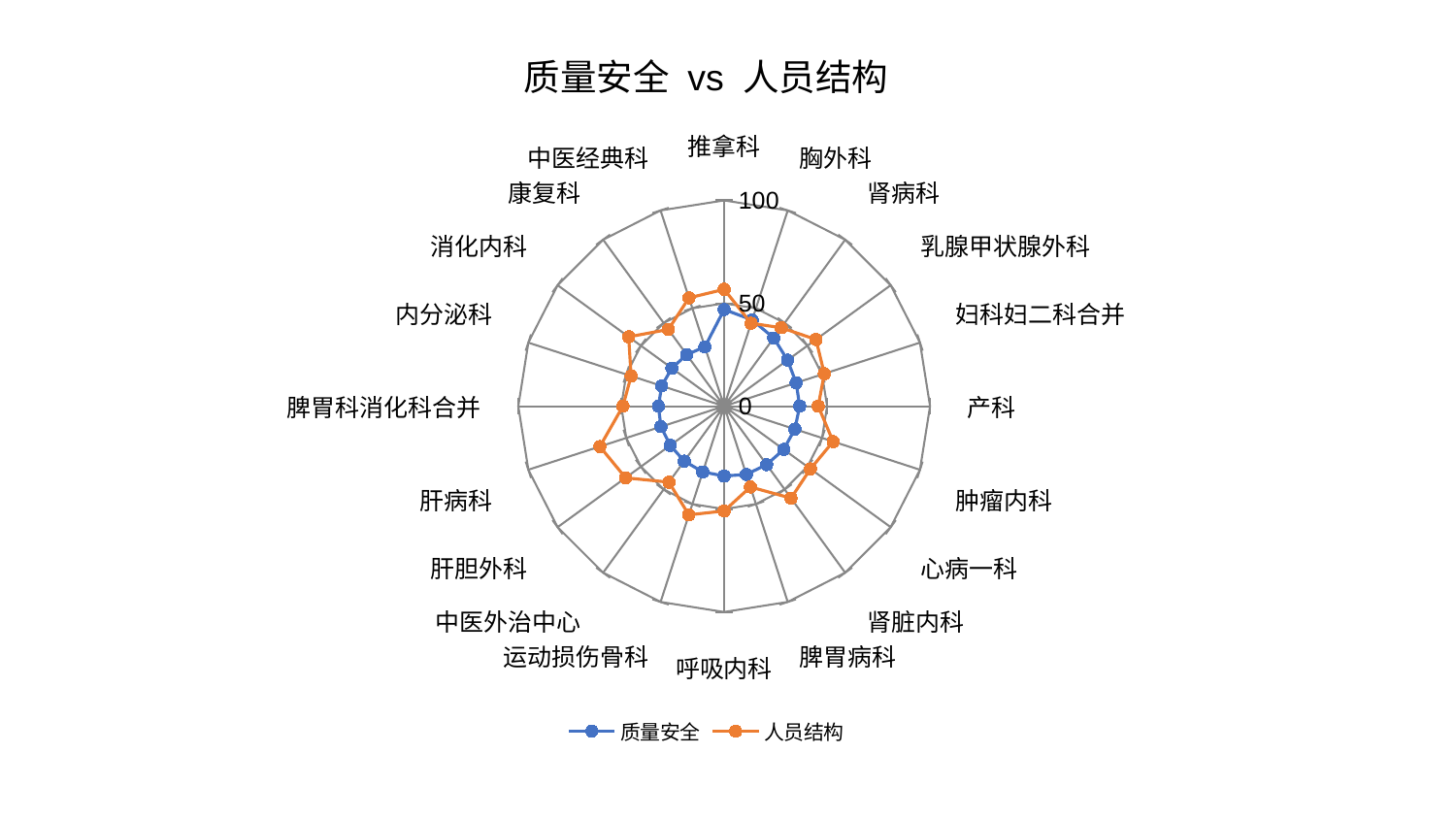

### Chart: 质量安全 vs 人员结构

| Category | 质量安全 | 人员结构 |
|---|---|---|
| 推拿科 | 46.97688171038636 | 56.78219214459511 |
| 胸外科 | 44.0624077213205 | 42.369008522359685 |
| 肾病科 | 40.97601979805489 | 47.12857322150262 |
| 乳腺甲状腺外科 | 38.08709583033759 | 55.13825638311038 |
| 妇科妇二科合并 | 36.779673840775345 | 51.1609695102081 |
| 产科 | 36.69744931246755 | 45.70005273168697 |
| 肿瘤内科 | 36.111715996243966 | 55.668714518172585 |
| 心病一科 | 35.77675389272137 | 51.850627922587435 |
| 肾脏内科 | 35.12330223916843 | 55.24096475837393 |
| 脾胃病科 | 34.86456781019413 | 41.29109709309372 |
| 呼吸内科 | 33.9443648679642 | 50.89187534205481 |
| 运动损伤骨科 | 33.602511241815975 | 55.543916394755534 |
| 中医外治中心 | 32.98602396671741 | 45.637093723202 |
| 肝胆外科 | 32.40234491843003 | 59.21359774269 |
| 肝病科 | 32.310021503407924 | 63.48302702615847 |
| 脾胃科消化科合并 | 31.93447921910992 | 49.173944684168 |
| 内分泌科 | 31.901691743958658 | 47.53763357138514 |
| 消化内科 | 31.41207993338537 | 57.33601203327537 |
| 康复科 | 30.943759693864894 | 46.08590892395277 |
| 中医经典科 | 30.35028429620084 | 55.34679926678401 |
5